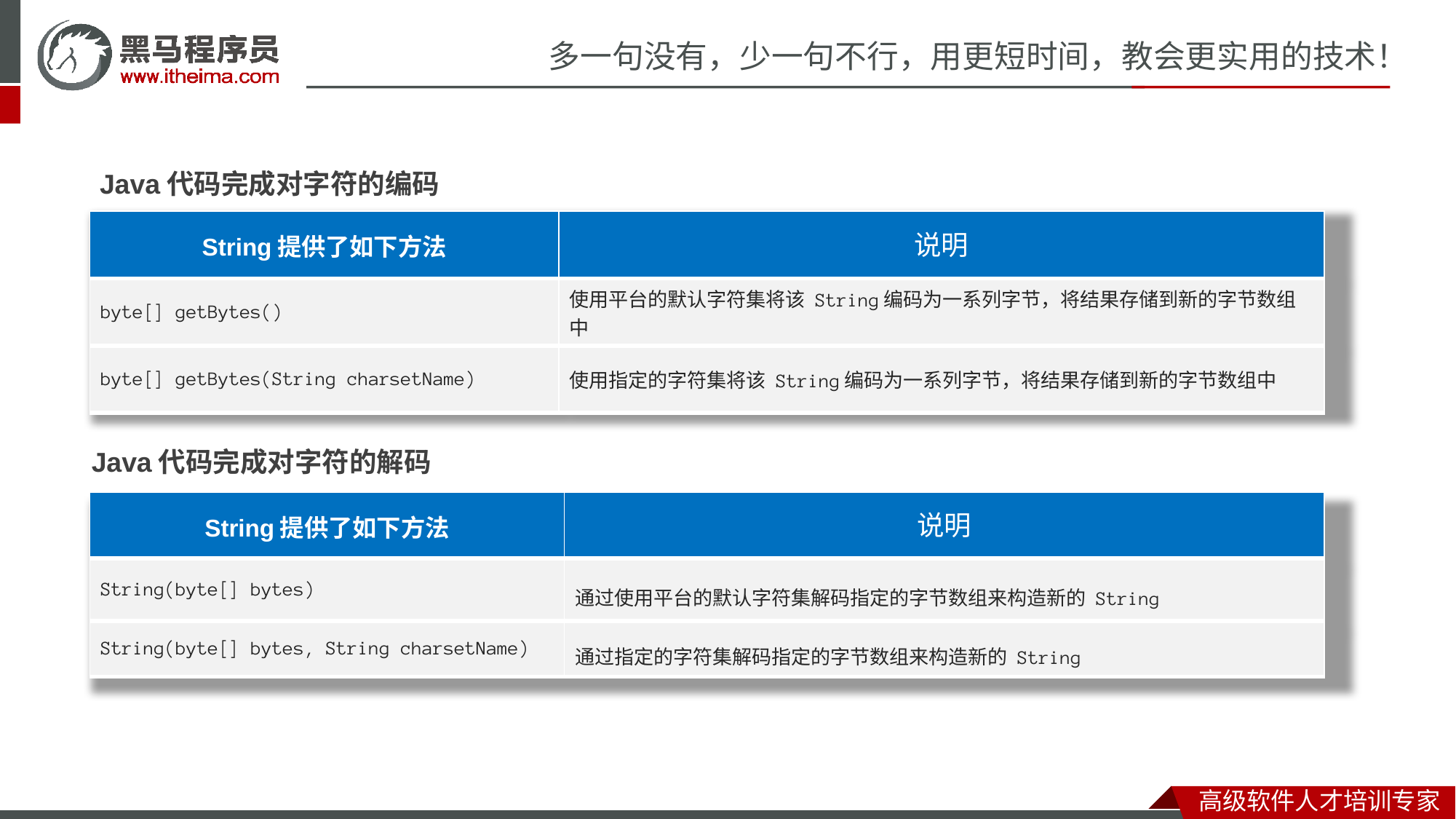

Java代码完成对字符的编码
| String提供了如下方法 | 说明 |
| --- | --- |
| byte[] getBytes​() | 使用平台的默认字符集将该 String编码为一系列字节，将结果存储到新的字节数组中 |
| byte[] getBytes​(String charsetName) | 使用指定的字符集将该 String编码为一系列字节，将结果存储到新的字节数组中 |
Java代码完成对字符的解码
| String提供了如下方法 | 说明 |
| --- | --- |
| String​(byte[] bytes) | 通过使用平台的默认字符集解码指定的字节数组来构造新的 String |
| String​(byte[] bytes, String charsetName) | 通过指定的字符集解码指定的字节数组来构造新的 String |